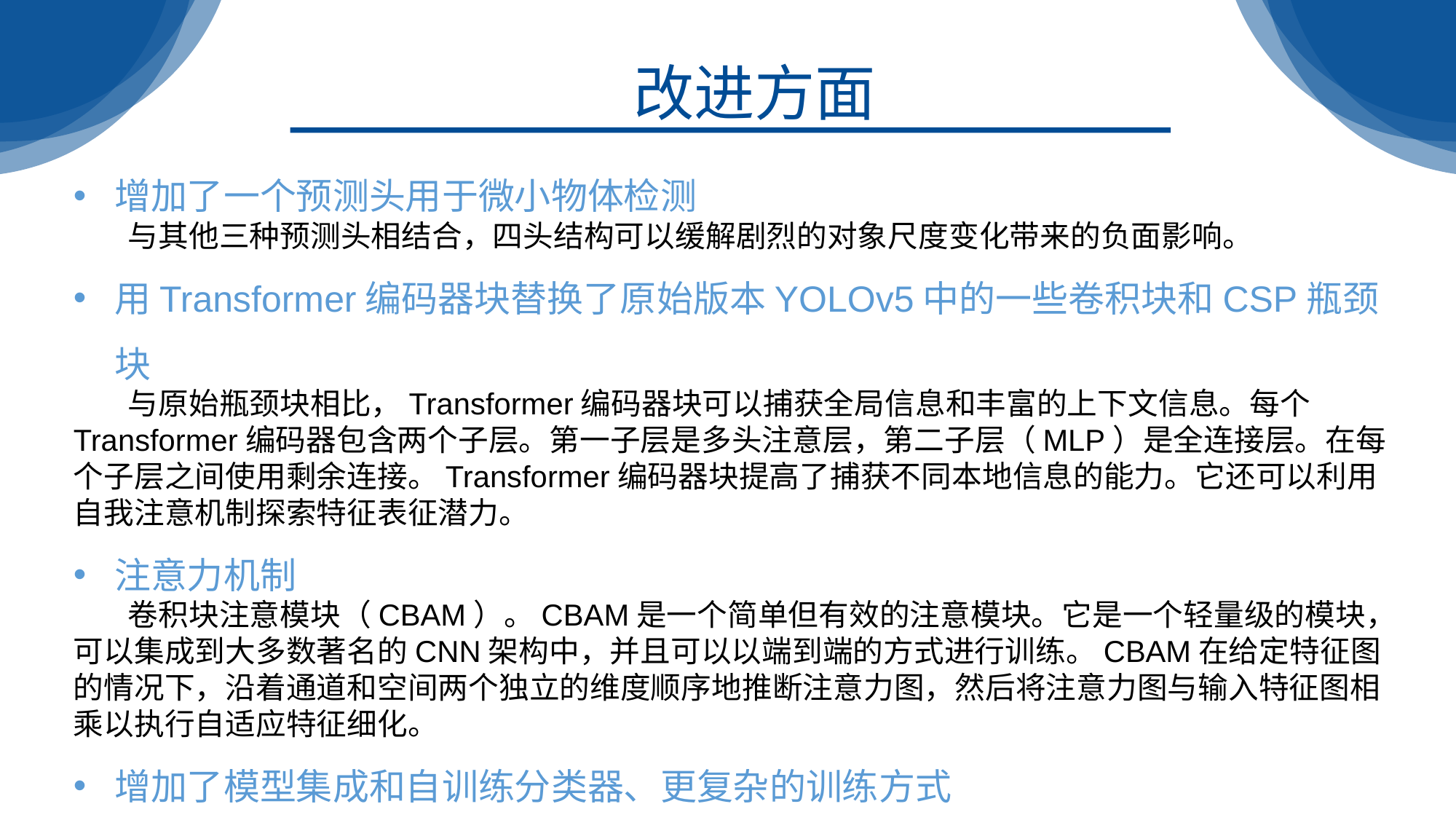

改进方面

增加了一个预测头用于微小物体检测
与其他三种预测头相结合，四头结构可以缓解剧烈的对象尺度变化带来的负面影响。
用Transformer编码器块替换了原始版本YOLOv5中的一些卷积块和CSP瓶颈块
与原始瓶颈块相比，Transformer编码器块可以捕获全局信息和丰富的上下文信息。每个Transformer编码器包含两个子层。第一子层是多头注意层，第二子层（MLP）是全连接层。在每个子层之间使用剩余连接。Transformer编码器块提高了捕获不同本地信息的能力。它还可以利用自我注意机制探索特征表征潜力。
注意力机制
卷积块注意模块（CBAM）。CBAM是一个简单但有效的注意模块。它是一个轻量级的模块，可以集成到大多数著名的CNN架构中，并且可以以端到端的方式进行训练。CBAM在给定特征图的情况下，沿着通道和空间两个独立的维度顺序地推断注意力图，然后将注意力图与输入特征图相乘以执行自适应特征细化。
增加了模型集成和自训练分类器、更复杂的训练方式